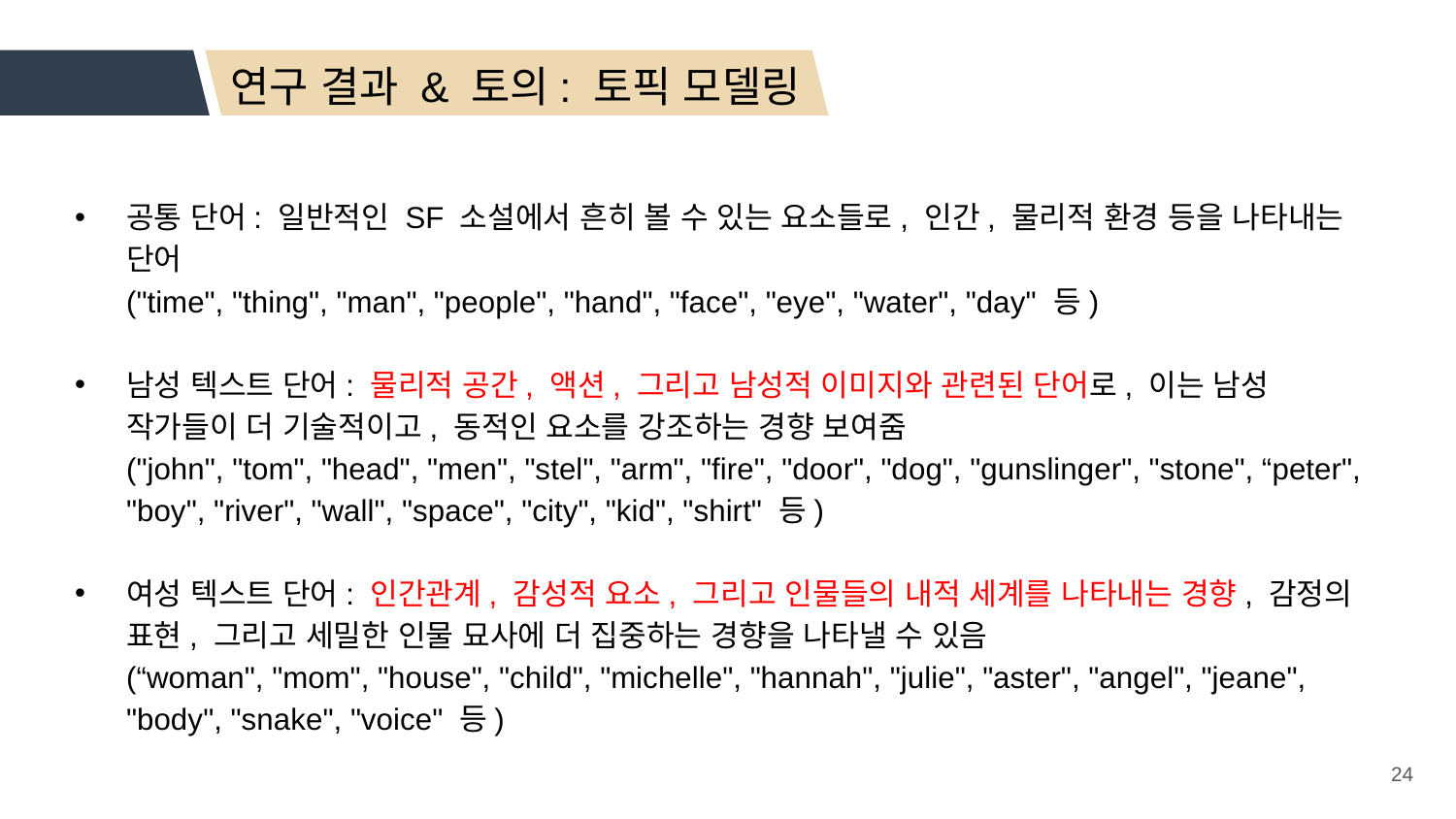

연구 결과 & 토의: 토픽 모델링
공통 단어: 일반적인 SF 소설에서 흔히 볼 수 있는 요소들로, 인간, 물리적 환경 등을 나타내는 단어
("time", "thing", "man", "people", "hand", "face", "eye", "water", "day" 등)

남성 텍스트 단어: 물리적 공간, 액션, 그리고 남성적 이미지와 관련된 단어로, 이는 남성 작가들이 더 기술적이고, 동적인 요소를 강조하는 경향 보여줌
("john", "tom", "head", "men", "stel", "arm", "fire", "door", "dog", "gunslinger", "stone", “peter", "boy", "river", "wall", "space", "city", "kid", "shirt" 등)

여성 텍스트 단어: 인간관계, 감성적 요소, 그리고 인물들의 내적 세계를 나타내는 경향, 감정의 표현, 그리고 세밀한 인물 묘사에 더 집중하는 경향을 나타낼 수 있음
(“woman", "mom", "house", "child", "michelle", "hannah", "julie", "aster", "angel", "jeane", "body", "snake", "voice" 등)

이러한 분석은 남성과 여성 작가들이 사용하는 어휘 선택에서 일반적인 성별 차이를 보여줄 수 있으며, 이는 그들의 작품에서의 테마, 스타일, 그리고 이야기 구성에 영향을 미칠 수 있습니다.

24